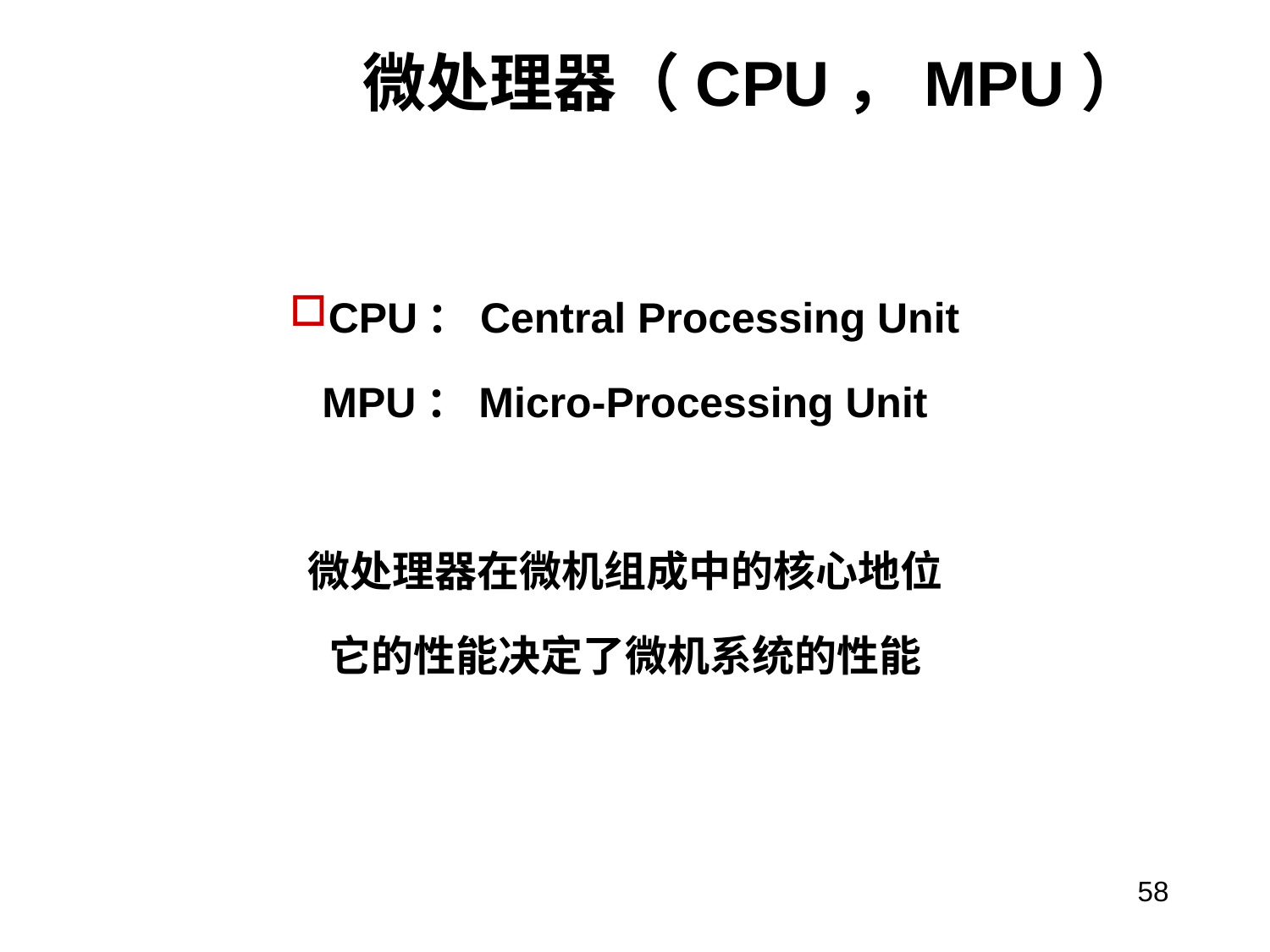

58
	 微处理器（CPU，MPU）

CPU：Central Processing Unit
MPU：Micro-Processing Unit

微处理器在微机组成中的核心地位
它的性能决定了微机系统的性能